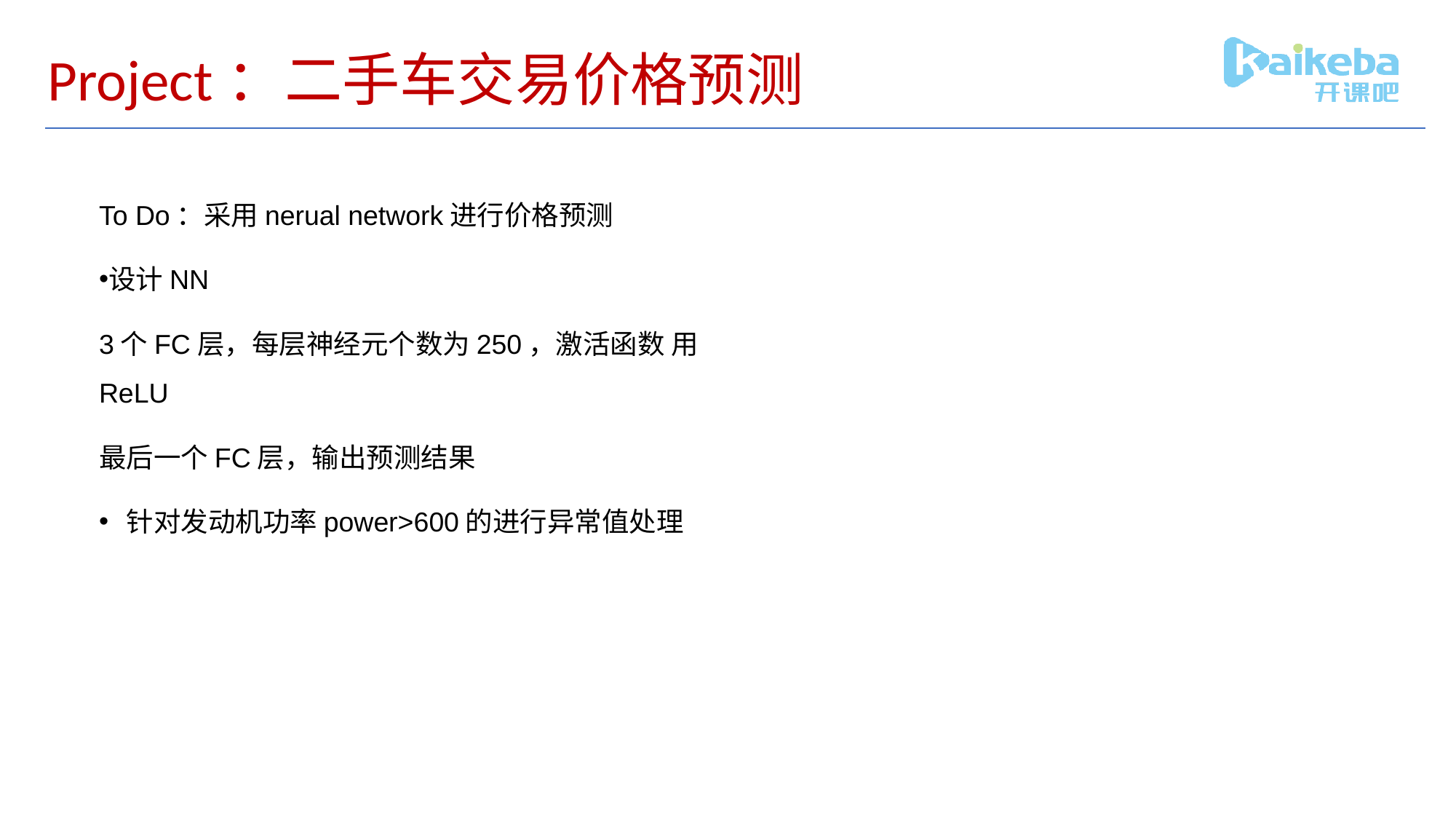

# Project：二手车交易价格预测
To Do：采用nerual network进行价格预测
设计NN
3个FC层，每层神经元个数为250，激活函数 用ReLU
最后一个FC层，输出预测结果
针对发动机功率power>600的进行异常值处理